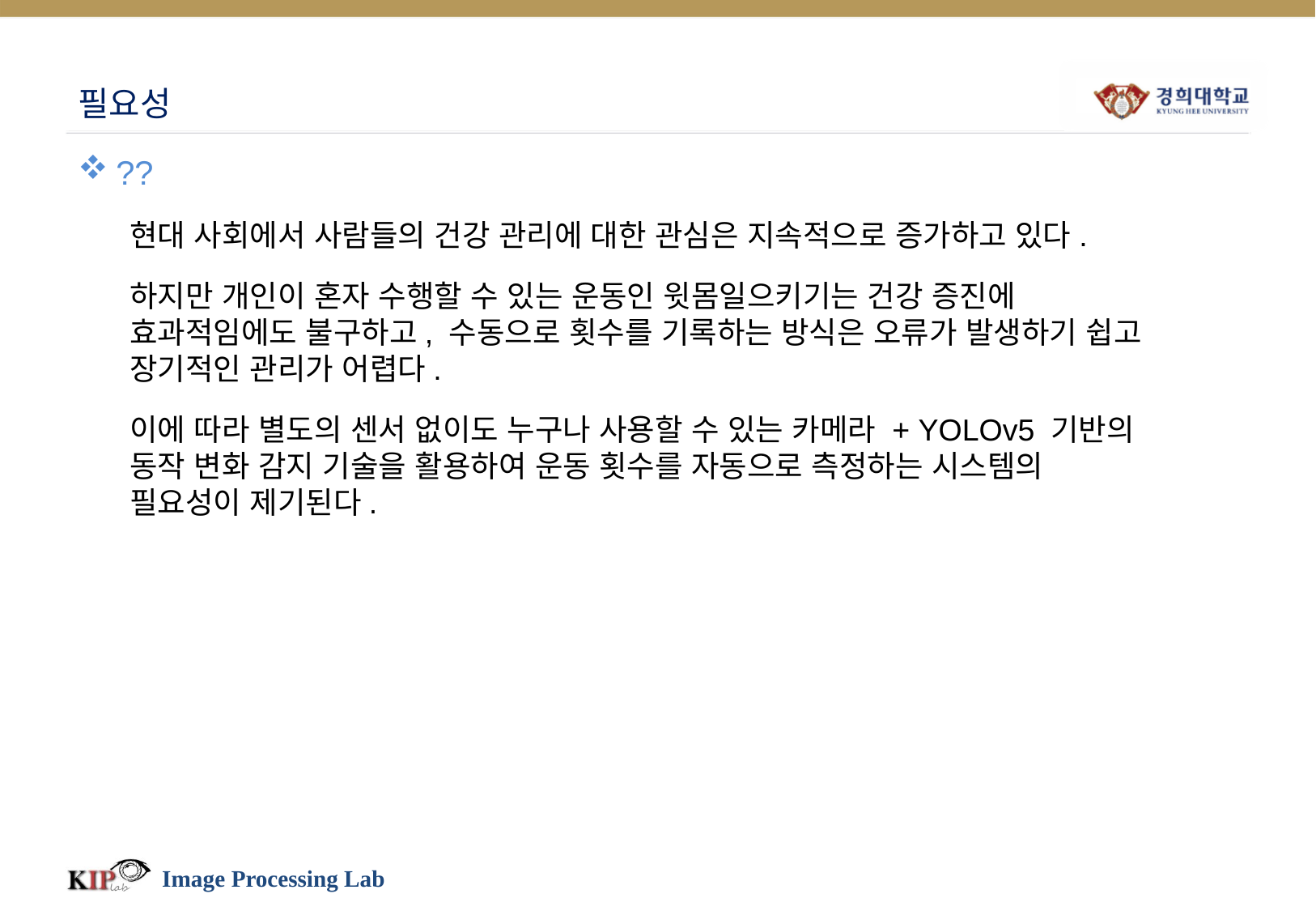

# 필요성
??
현대 사회에서 사람들의 건강 관리에 대한 관심은 지속적으로 증가하고 있다.
하지만 개인이 혼자 수행할 수 있는 운동인 윗몸일으키기는 건강 증진에 효과적임에도 불구하고, 수동으로 횟수를 기록하는 방식은 오류가 발생하기 쉽고 장기적인 관리가 어렵다.
이에 따라 별도의 센서 없이도 누구나 사용할 수 있는 카메라 + YOLOv5 기반의 동작 변화 감지 기술을 활용하여 운동 횟수를 자동으로 측정하는 시스템의 필요성이 제기된다.
Image Processing Lab